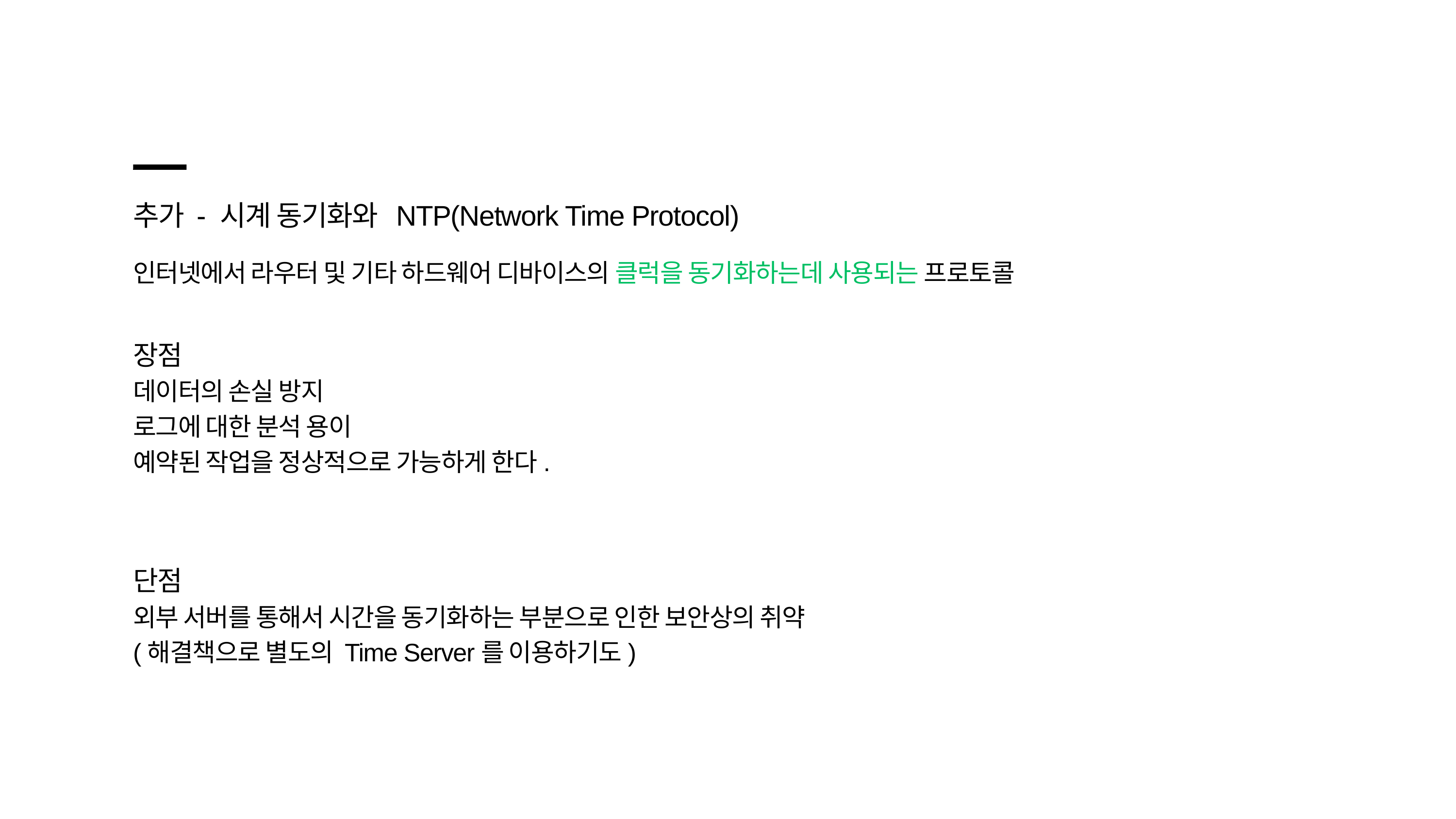

추가 - 시계 동기화와  NTP(Network Time Protocol)
인터넷에서 라우터 및 기타 하드웨어 디바이스의 클럭을 동기화하는데 사용되는 프로토콜
장점
데이터의 손실 방지
로그에 대한 분석 용이
예약된 작업을 정상적으로 가능하게 한다.
단점
외부 서버를 통해서 시간을 동기화하는 부분으로 인한 보안상의 취약
(해결책으로 별도의 Time Server를 이용하기도)